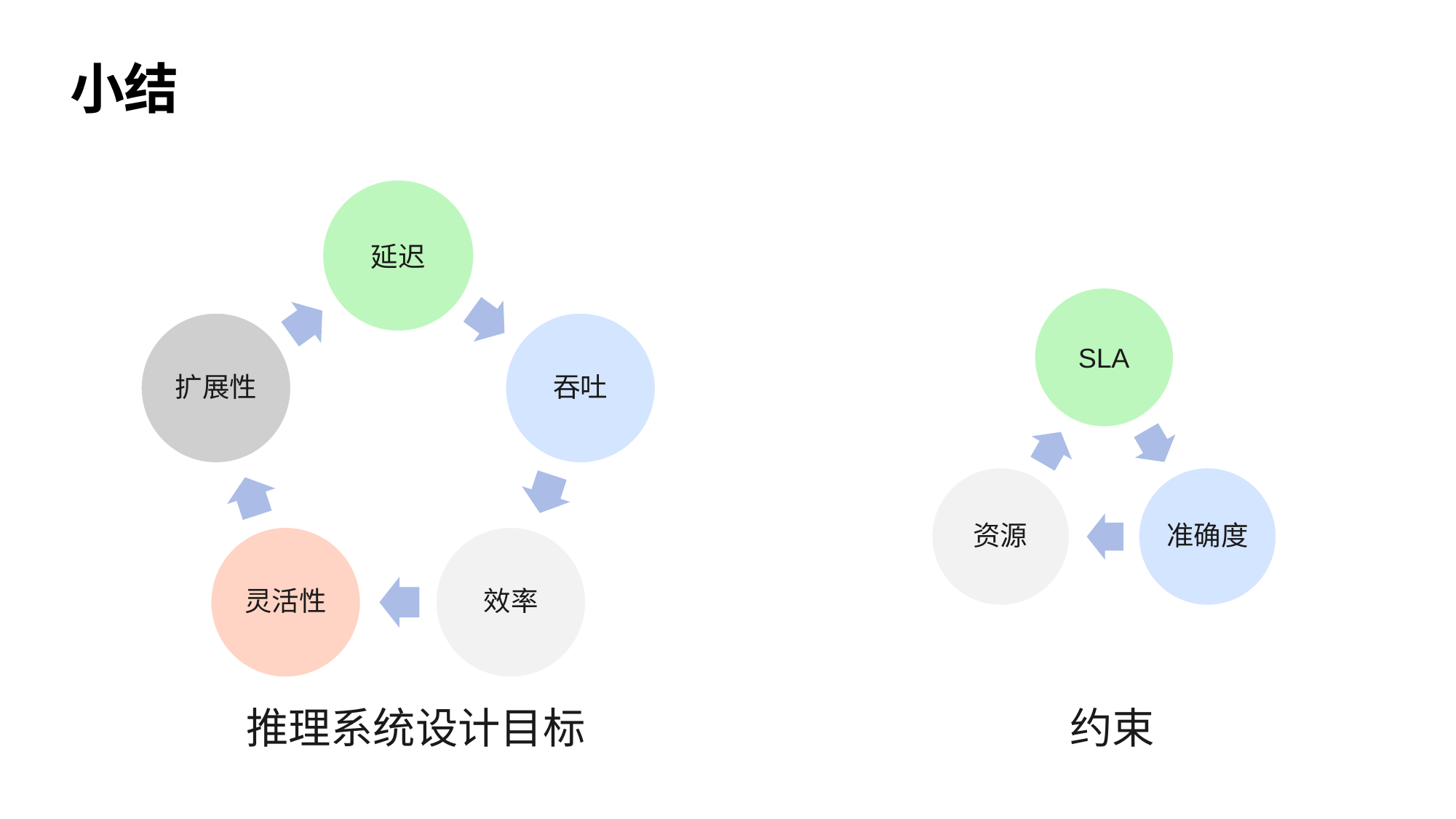

# 小结

延迟

吞吐

效率

灵活性

扩展性

SLA

准确度

资源

推理系统设计目标
约束